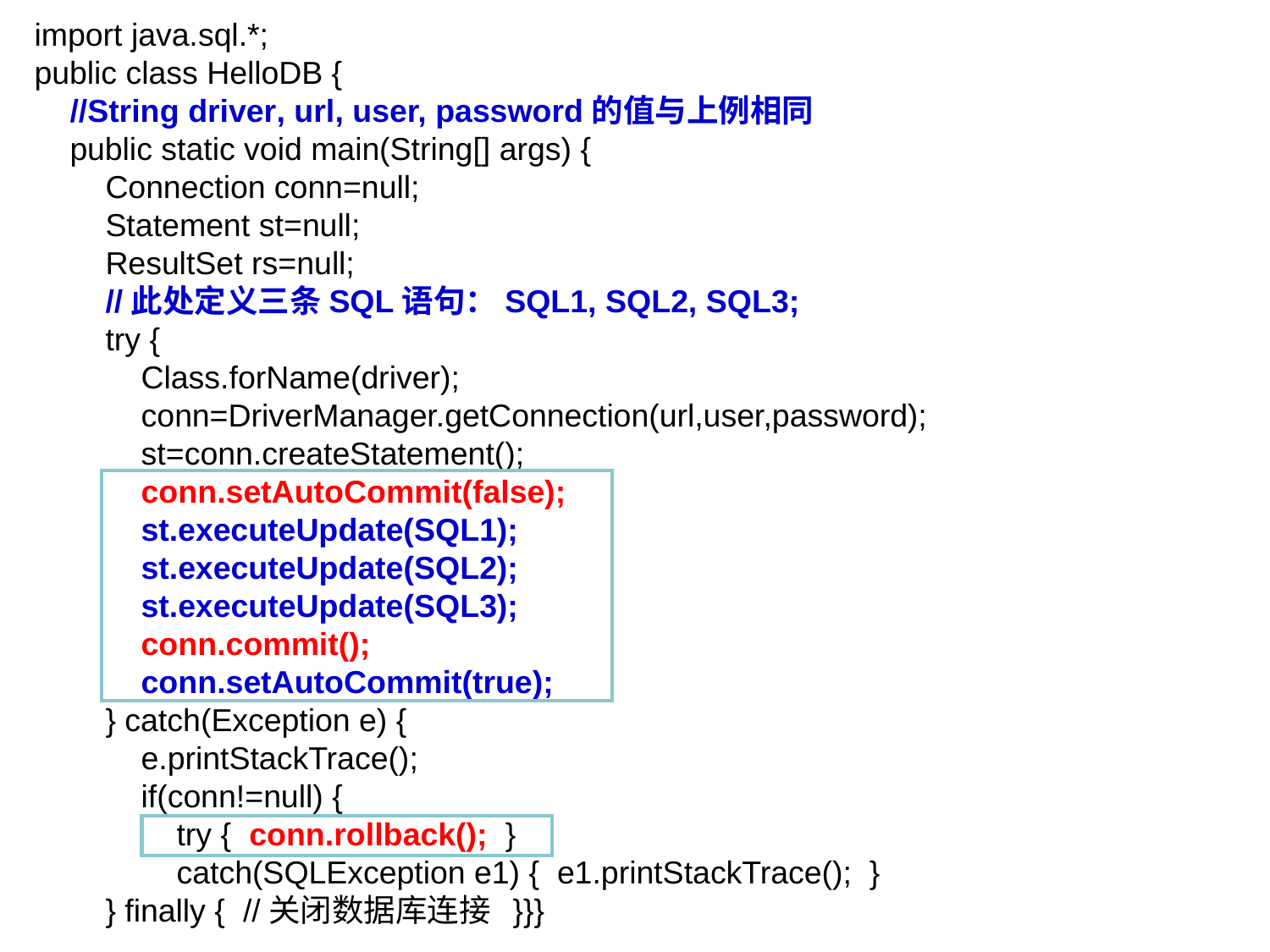

import java.sql.*;
public class HelloDB {
    //String driver, url, user, password的值与上例相同
    public static void main(String[] args) {
        Connection conn=null;
        Statement st=null;
        ResultSet rs=null;
        //此处定义三条SQL语句：SQL1, SQL2, SQL3;
        try {
            Class.forName(driver);
            conn=DriverManager.getConnection(url,user,password);
            st=conn.createStatement();
            conn.setAutoCommit(false);
            st.executeUpdate(SQL1);
            st.executeUpdate(SQL2);
            st.executeUpdate(SQL3);
            conn.commit();
            conn.setAutoCommit(true);
        } catch(Exception e) {
            e.printStackTrace();
            if(conn!=null) {
                try {  conn.rollback();  }
                catch(SQLException e1) {  e1.printStackTrace();  }
        } finally {  //关闭数据库连接  }}}